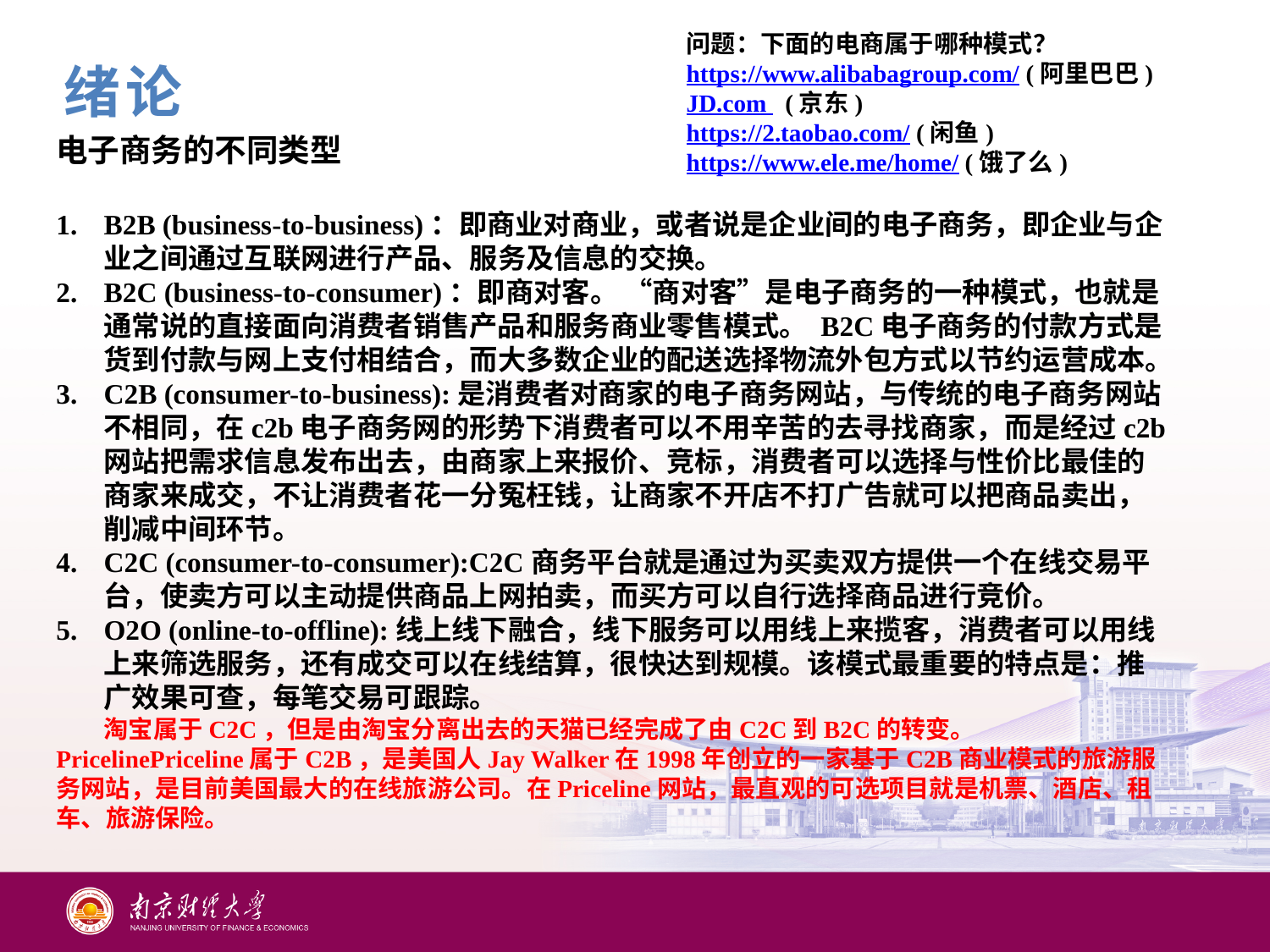

问题：下面的电商属于哪种模式？
https://www.alibabagroup.com/ (阿里巴巴)
JD.com   (京东)
https://2.taobao.com/ (闲鱼)
https://www.ele.me/home/ (饿了么)

绪论

电子商务的不同类型
B2B (business-to-business)：即商业对商业，或者说是企业间的电子商务，即企业与企业之间通过互联网进行产品、服务及信息的交换。
B2C (business-to-consumer)：即商对客。 “商对客”是电子商务的一种模式，也就是通常说的直接面向消费者销售产品和服务商业零售模式。 B2C电子商务的付款方式是货到付款与网上支付相结合，而大多数企业的配送选择物流外包方式以节约运营成本。
C2B (consumer-to-business):是消费者对商家的电子商务网站，与传统的电子商务网站不相同，在c2b电子商务网的形势下消费者可以不用辛苦的去寻找商家，而是经过c2b网站把需求信息发布出去，由商家上来报价、竞标，消费者可以选择与性价比最佳的商家来成交，不让消费者花一分冤枉钱，让商家不开店不打广告就可以把商品卖出，削减中间环节。
C2C (consumer-to-consumer):C2C商务平台就是通过为买卖双方提供一个在线交易平台，使卖方可以主动提供商品上网拍卖，而买方可以自行选择商品进行竞价。
O2O (online-to-offline):线上线下融合，线下服务可以用线上来揽客，消费者可以用线上来筛选服务，还有成交可以在线结算，很快达到规模。该模式最重要的特点是：推广效果可查，每笔交易可跟踪。
淘宝属于C2C，但是由淘宝分离出去的天猫已经完成了由C2C到B2C的转变。
PricelinePriceline属于C2B，是美国人Jay Walker在1998年创立的一家基于C2B商业模式的旅游服务网站，是目前美国最大的在线旅游公司。在Priceline网站，最直观的可选项目就是机票、酒店、租车、旅游保险。